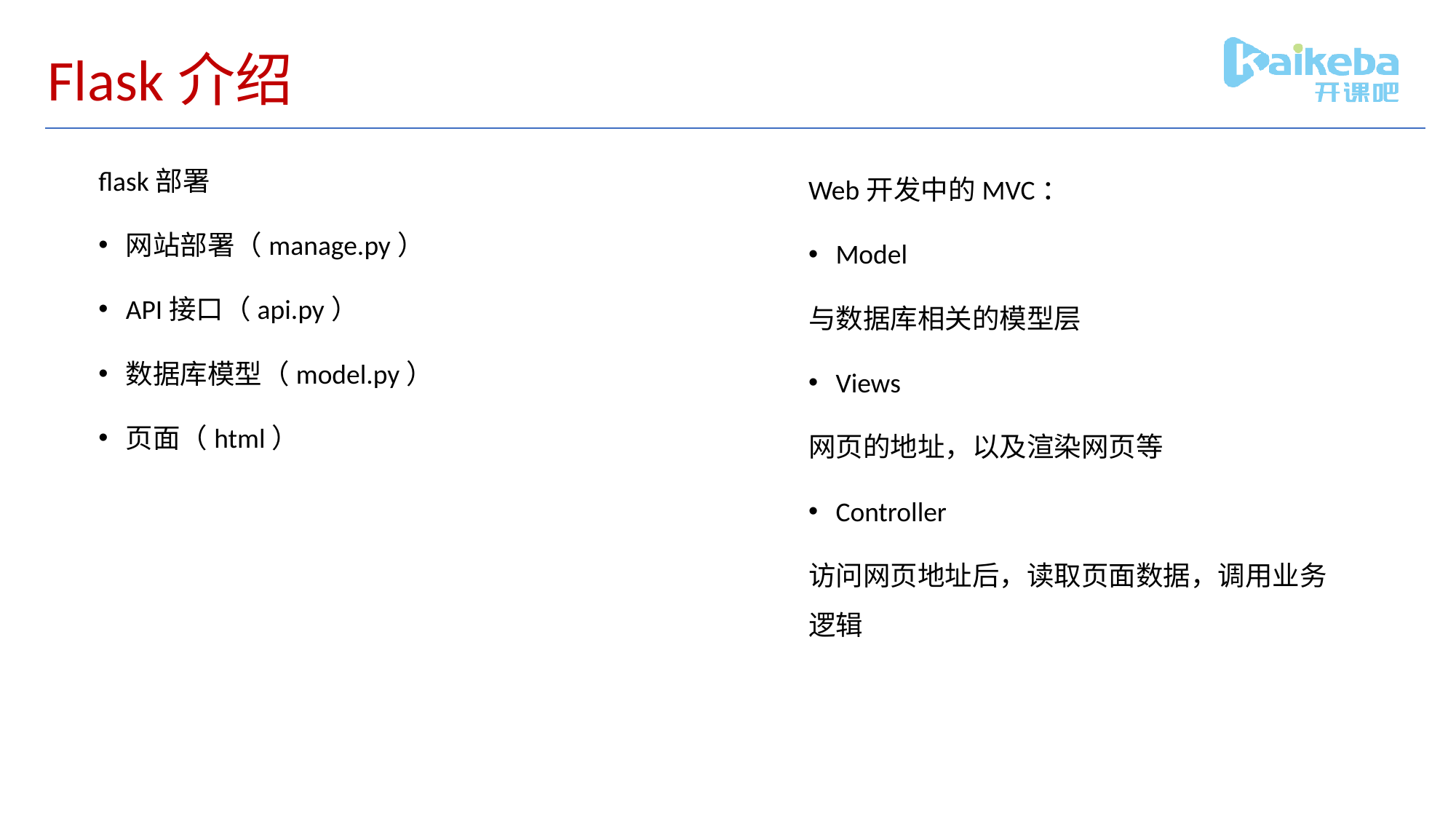

# Flask介绍
flask部署
网站部署（manage.py）
API接口（api.py）
数据库模型（model.py）
页面（html）
Web开发中的MVC：
Model
与数据库相关的模型层
Views
网页的地址，以及渲染网页等
Controller
访问网页地址后，读取页面数据，调用业务逻辑